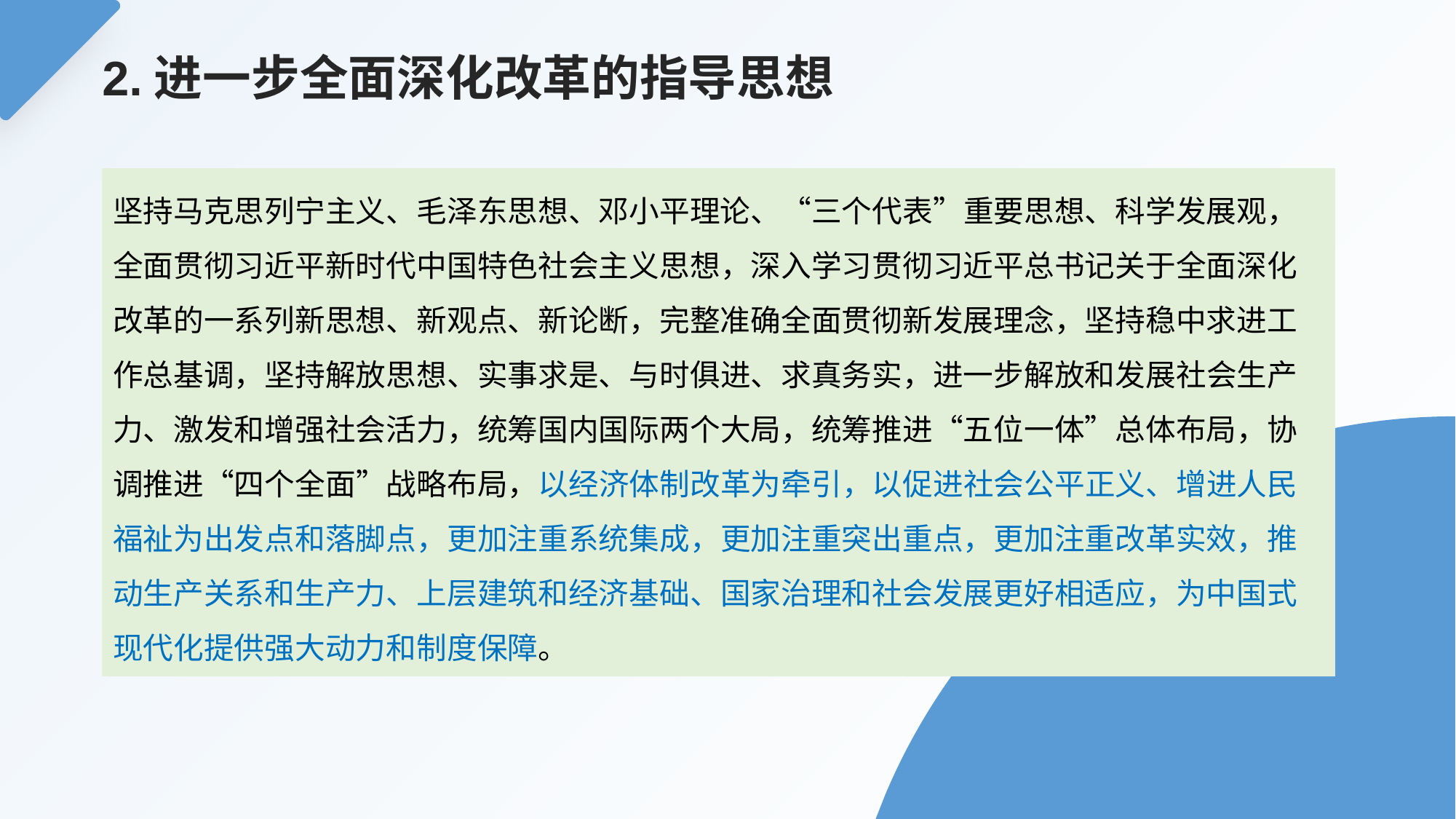

2.进一步全面深化改革的指导思想
坚持马克思列宁主义、毛泽东思想、邓小平理论、“三个代表”重要思想、科学发展观，全面贯彻习近平新时代中国特色社会主义思想，深入学习贯彻习近平总书记关于全面深化改革的一系列新思想、新观点、新论断，完整准确全面贯彻新发展理念，坚持稳中求进工作总基调，坚持解放思想、实事求是、与时俱进、求真务实，进一步解放和发展社会生产力、激发和增强社会活力，统筹国内国际两个大局，统筹推进“五位一体”总体布局，协调推进“四个全面”战略布局，以经济体制改革为牵引，以促进社会公平正义、增进人民福祉为出发点和落脚点，更加注重系统集成，更加注重突出重点，更加注重改革实效，推动生产关系和生产力、上层建筑和经济基础、国家治理和社会发展更好相适应，为中国式现代化提供强大动力和制度保障。